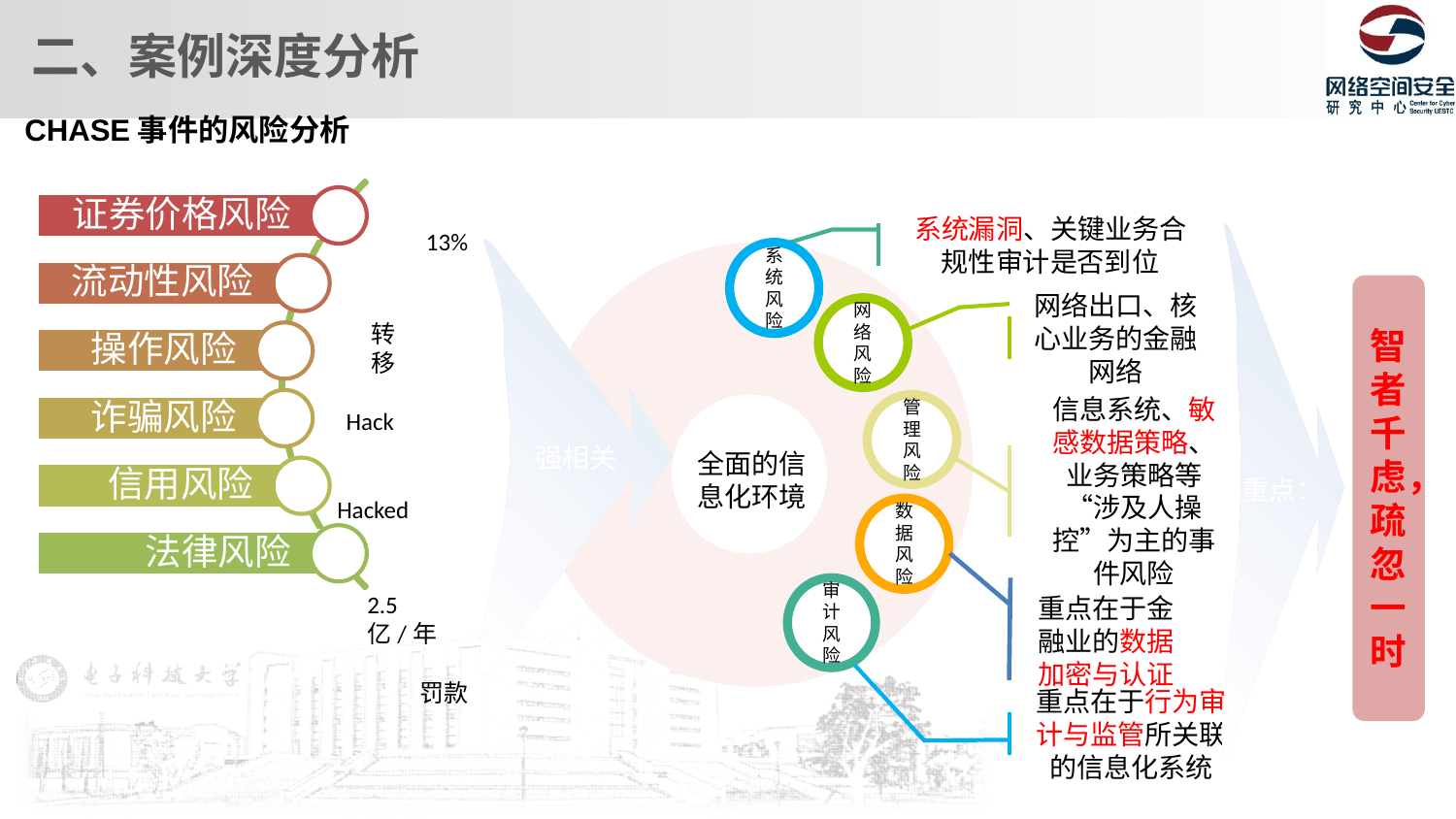

二、案例深度分析
CHASE事件的风险分析
证券价格风险
流动性风险
操作风险
诈骗风险
信用风险
法律风险
13%
转移
Hack
Hacked
2.5亿/年
罚款
系统漏洞、关键业务合规性审计是否到位
审计风险
系统风险
重点在于行为审计与监管所关联的信息化系统

网络风险
网络出口、核心业务的金融网络

管理风险
信息系统、敏感数据策略、业务策略等“涉及人操控”为主的事件风险
数据风险
重点在于金融业的数据加密与认证
全面的信息化环境
重点：
强相关
智者千虑，疏忽一时